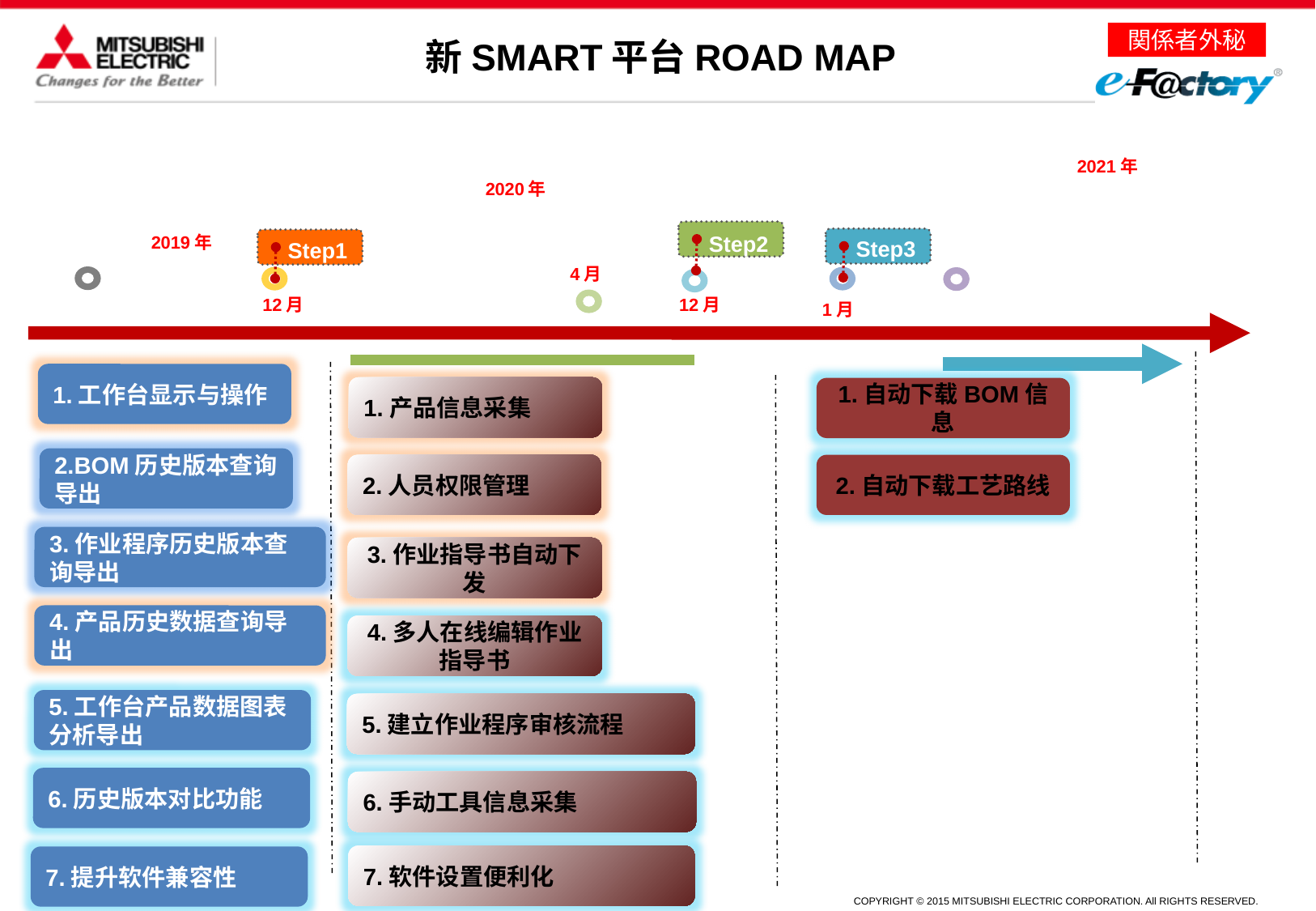

新SMART平台ROAD MAP
添加文本说明内容
2021年
2020年
2019年
Step2

Step3

Step1

4月

12月
12月
1月

1.工作台显示与操作
1.产品信息采集
1.自动下载BOM信息
2.BOM历史版本查询导出
2.自动下载工艺路线
2.人员权限管理
3.作业程序历史版本查询导出
3.作业指导书自动下发
4.产品历史数据查询导出
4.多人在线编辑作业指导书
5.工作台产品数据图表分析导出
5.建立作业程序审核流程
6.历史版本对比功能
6.手动工具信息采集
7.软件设置便利化
7.提升软件兼容性